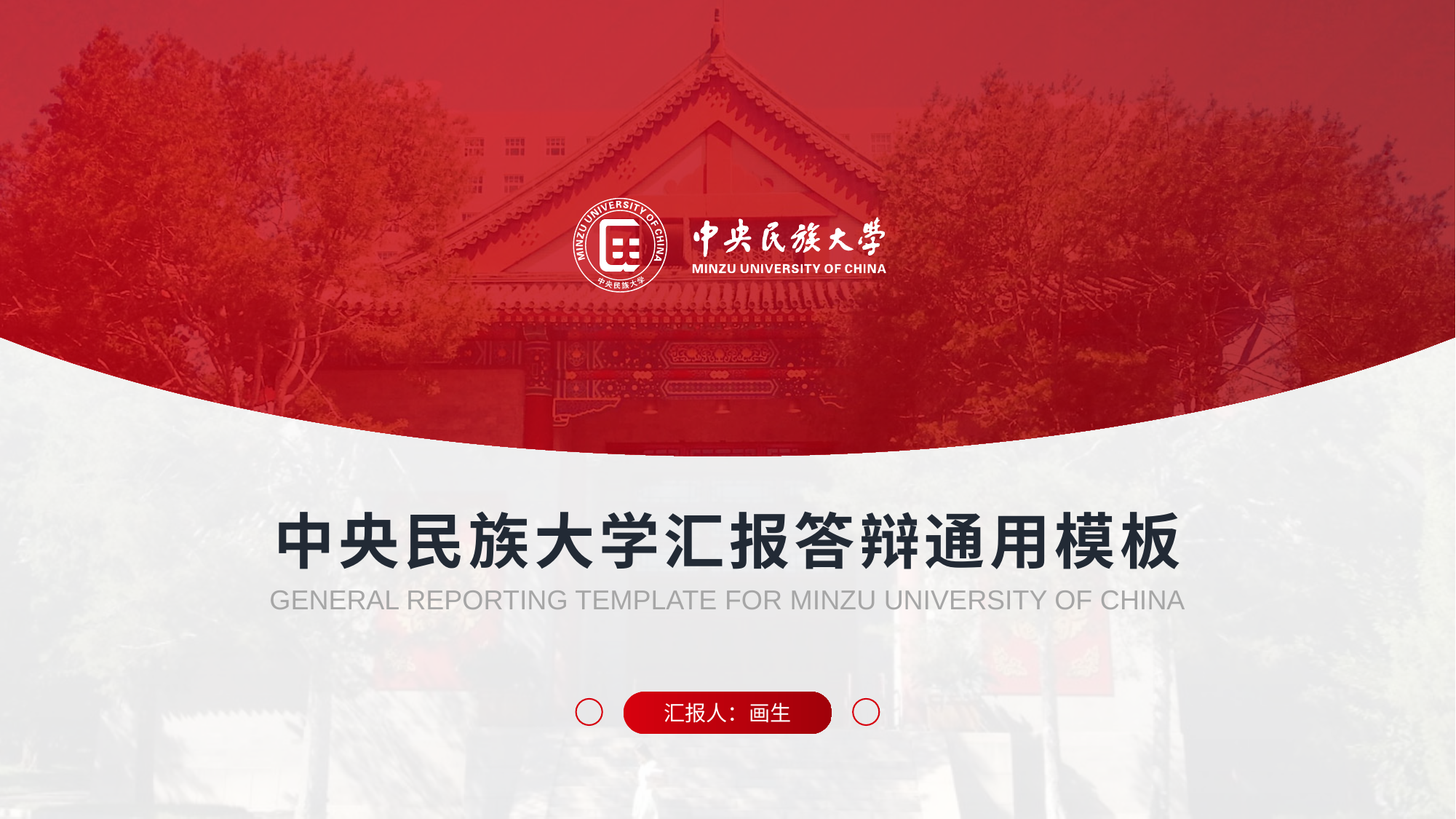

中央民族大学汇报答辩通用模板
GENERAL REPORTING TEMPLATE FOR MINZU UNIVERSITY OF CHINA
汇报人：画生